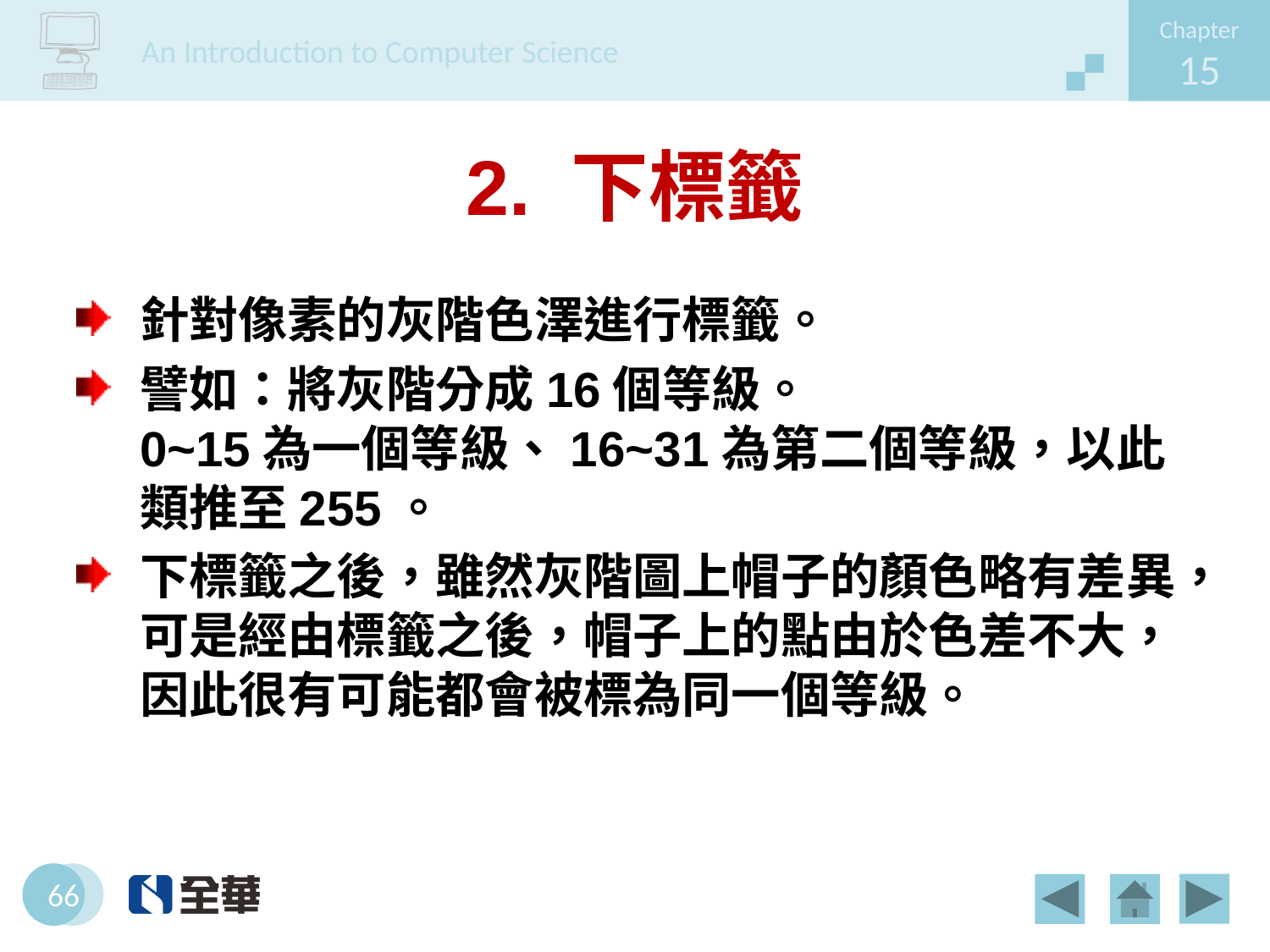

# 2. 下標籤
針對像素的灰階色澤進行標籤。
譬如：將灰階分成16個等級。
0~15為一個等級、16~31為第二個等級，以此類推至255。
下標籤之後，雖然灰階圖上帽子的顏色略有差異，可是經由標籤之後，帽子上的點由於色差不大，因此很有可能都會被標為同一個等級。